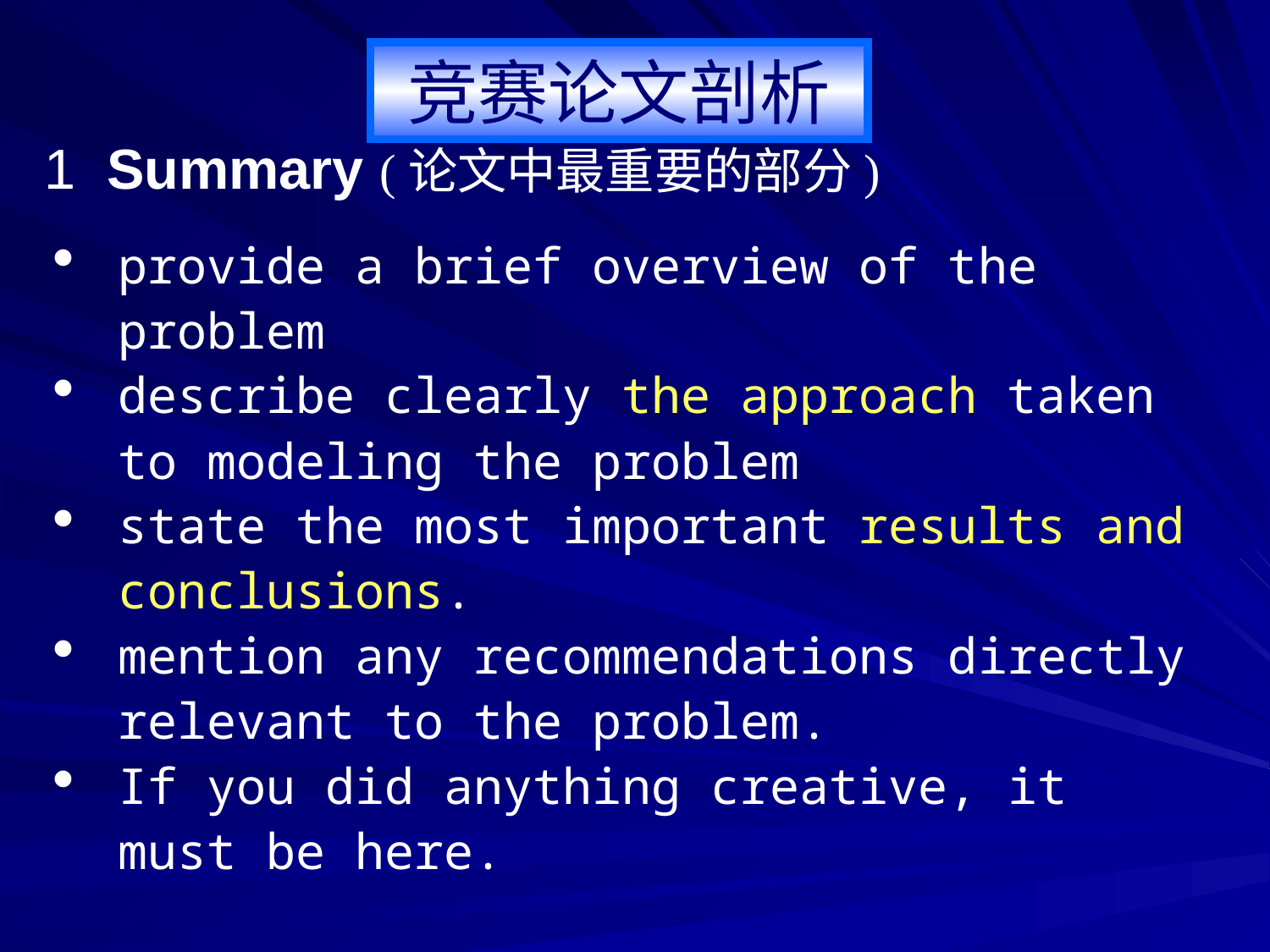

竞赛论文剖析
1  Summary (论文中最重要的部分)
provide a brief overview of the problem
describe clearly the approach taken to modeling the problem
state the most important results and conclusions.
mention any recommendations directly relevant to the problem.
If you did anything creative, it must be here.